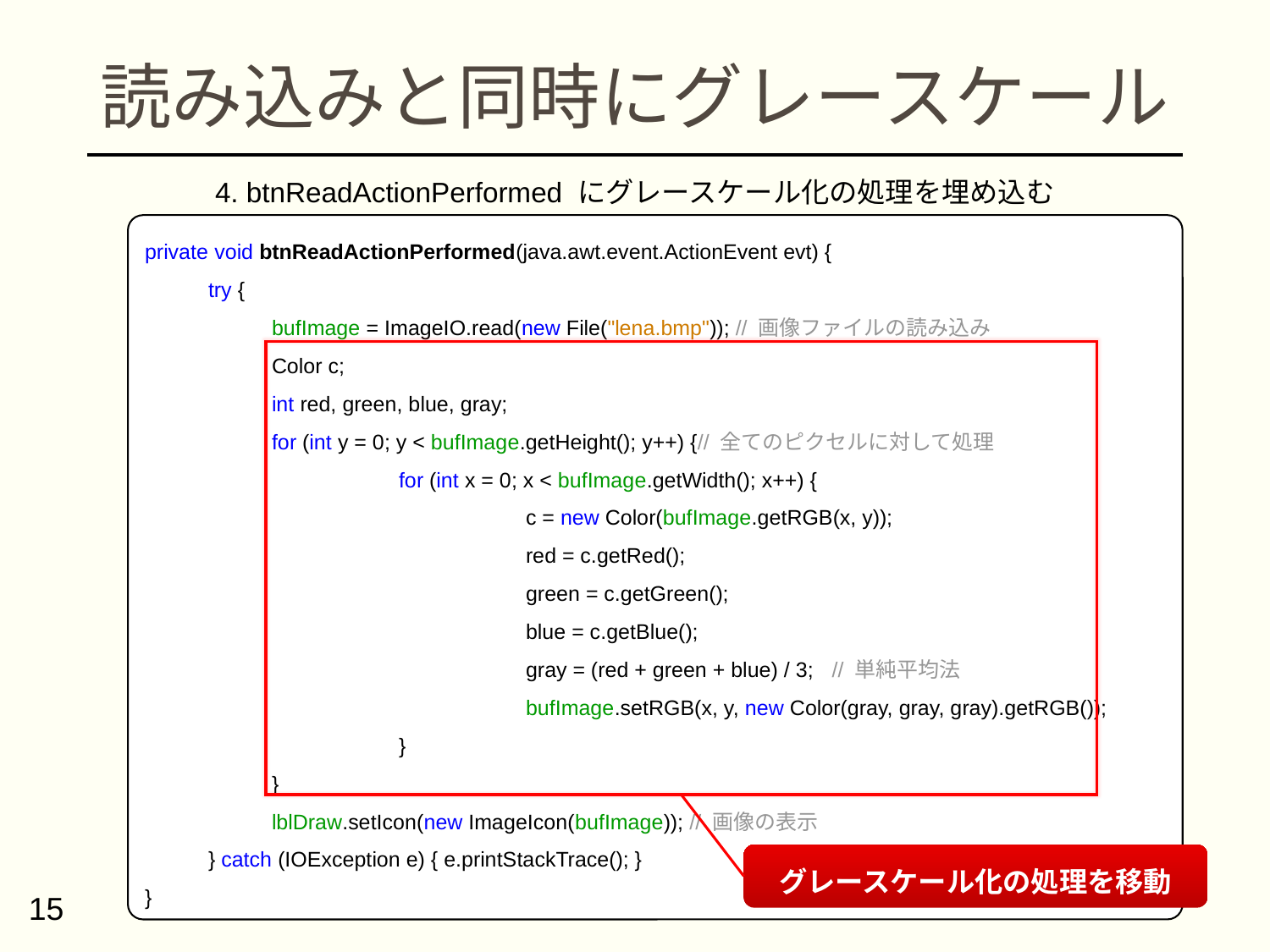

# 読み込みと同時にグレースケール
4. btnReadActionPerformed にグレースケール化の処理を埋め込む
private void btnReadActionPerformed(java.awt.event.ActionEvent evt) {
try {
bufImage = ImageIO.read(new File("lena.bmp")); // 画像ファイルの読み込み
Color c;
int red, green, blue, gray;
for (int y = 0; y < bufImage.getHeight(); y++) {// 全てのピクセルに対して処理
	for (int x = 0; x < bufImage.getWidth(); x++) {
		c = new Color(bufImage.getRGB(x, y));
		red = c.getRed();
		green = c.getGreen();
		blue = c.getBlue();
		gray = (red + green + blue) / 3;   // 単純平均法
		bufImage.setRGB(x, y, new Color(gray, gray, gray).getRGB());
	}
}
lblDraw.setIcon(new ImageIcon(bufImage)); // 画像の表示
} catch (IOException e) { e.printStackTrace(); }
}

グレースケール化の処理を移動
15